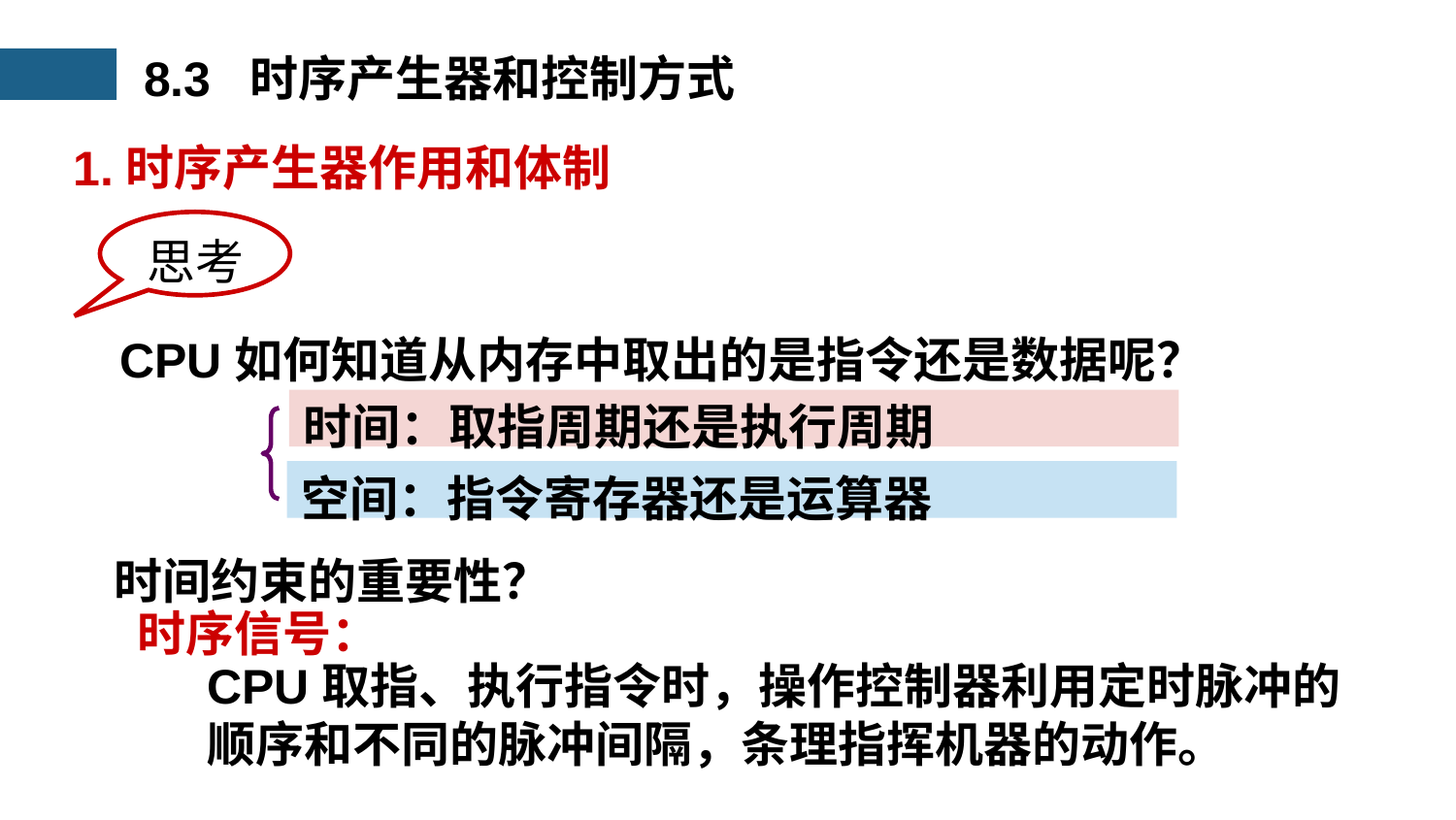

8.3  时序产生器和控制方式
1.时序产生器作用和体制
思考
CPU如何知道从内存中取出的是指令还是数据呢？
时间：取指周期还是执行周期

空间：指令寄存器还是运算器
时间约束的重要性？
时序信号：
CPU取指、执行指令时，操作控制器利用定时脉冲的顺序和不同的脉冲间隔，条理指挥机器的动作。